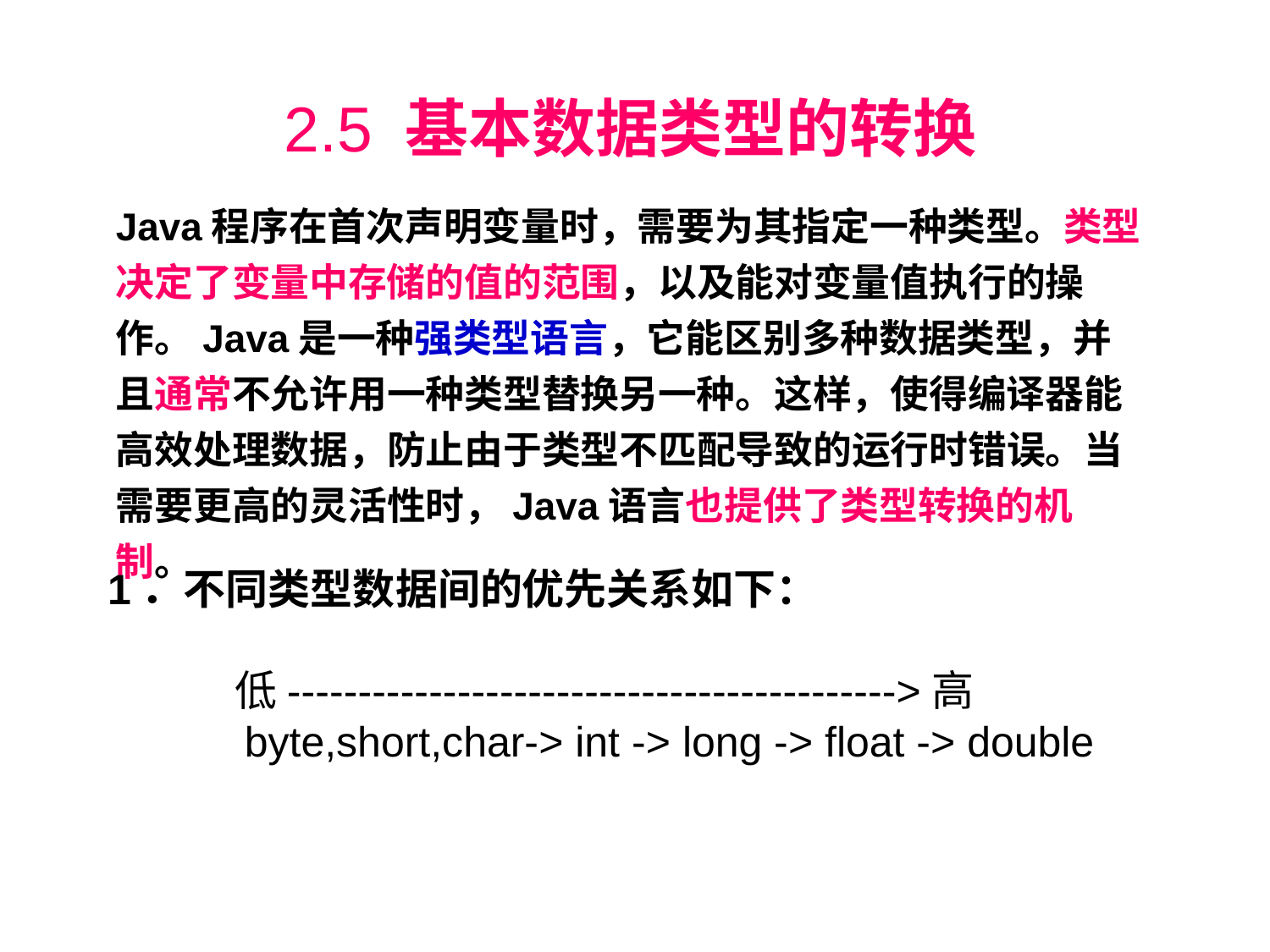

2.5 基本数据类型的转换
	Java程序在首次声明变量时，需要为其指定一种类型。类型决定了变量中存储的值的范围，以及能对变量值执行的操作。Java是一种强类型语言，它能区别多种数据类型，并且通常不允许用一种类型替换另一种。这样，使得编译器能高效处理数据，防止由于类型不匹配导致的运行时错误。当需要更高的灵活性时，Java语言也提供了类型转换的机制。

1．不同类型数据间的优先关系如下：
　　　低------------------------------------------->高
　　　byte,short,char-> int -> long -> float -> double